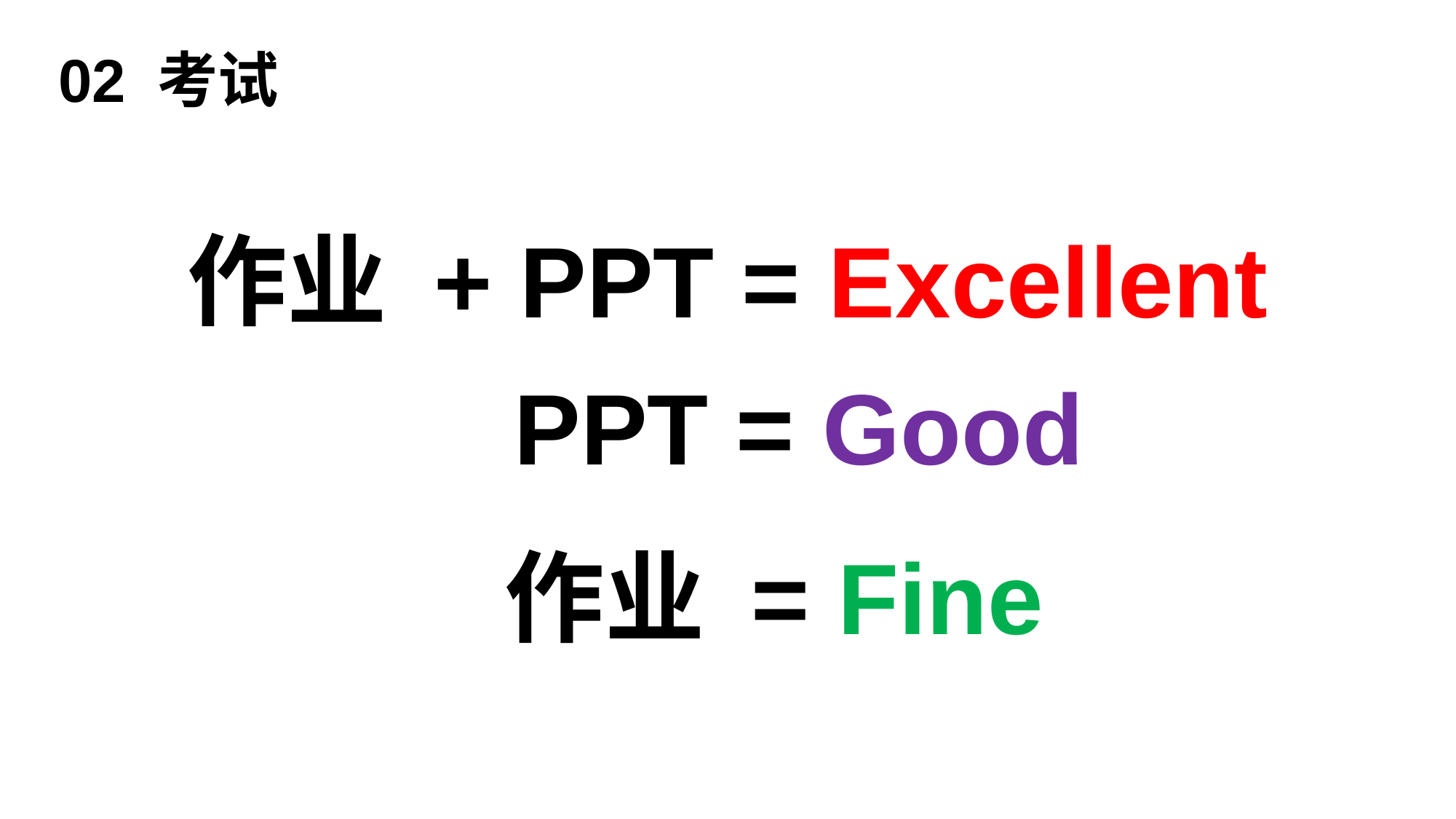

02 考试
作业 + PPT = Excellent
PPT = Good
作业 = Fine